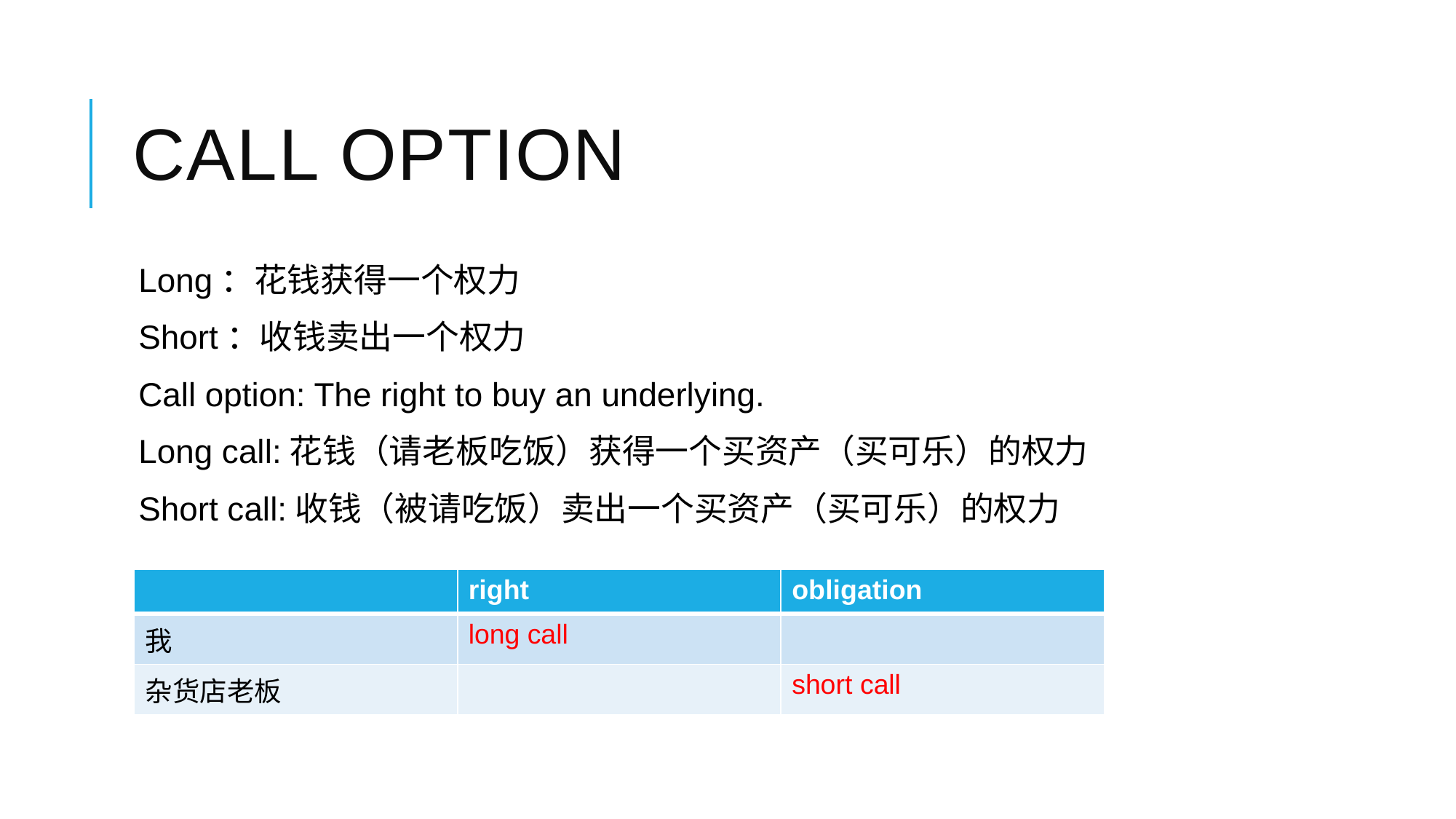

# Call Option
Long：花钱获得一个权力
Short：收钱卖出一个权力
Call option: The right to buy an underlying.
Long call:花钱（请老板吃饭）获得一个买资产（买可乐）的权力
Short call:收钱（被请吃饭）卖出一个买资产（买可乐）的权力

|  | right | obligation |
| --- | --- | --- |
| 我 | long call |  |
| 杂货店老板 |  | short call |